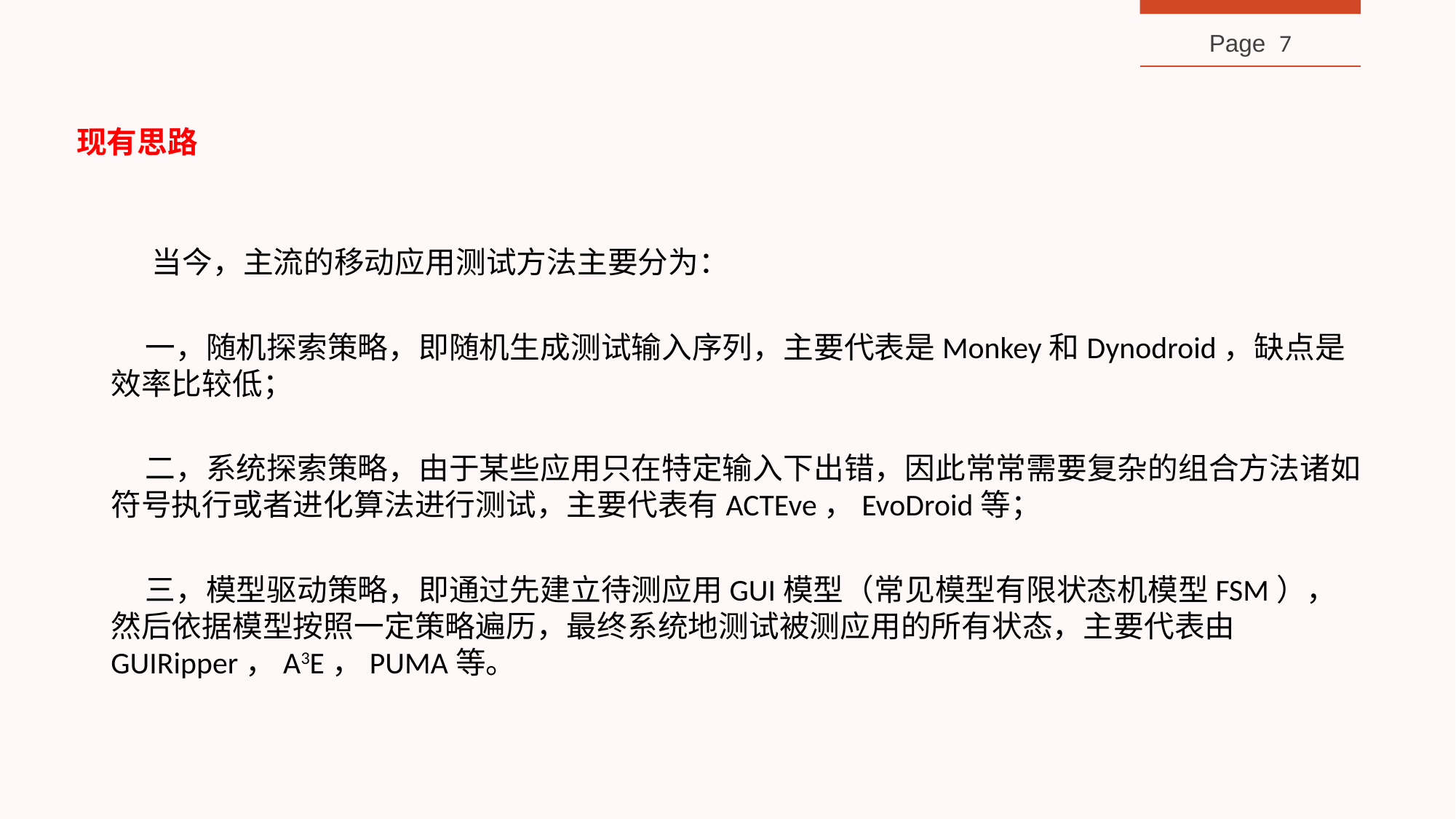

现有思路
     当今，主流的移动应用测试方法主要分为：

    一，随机探索策略，即随机生成测试输入序列，主要代表是Monkey和Dynodroid，缺点是效率比较低；

    二，系统探索策略，由于某些应用只在特定输入下出错，因此常常需要复杂的组合方法诸如符号执行或者进化算法进行测试，主要代表有ACTEve，EvoDroid等；

    三，模型驱动策略，即通过先建立待测应用GUI模型（常见模型有限状态机模型FSM），然后依据模型按照一定策略遍历，最终系统地测试被测应用的所有状态，主要代表由GUIRipper，A3E，PUMA等。